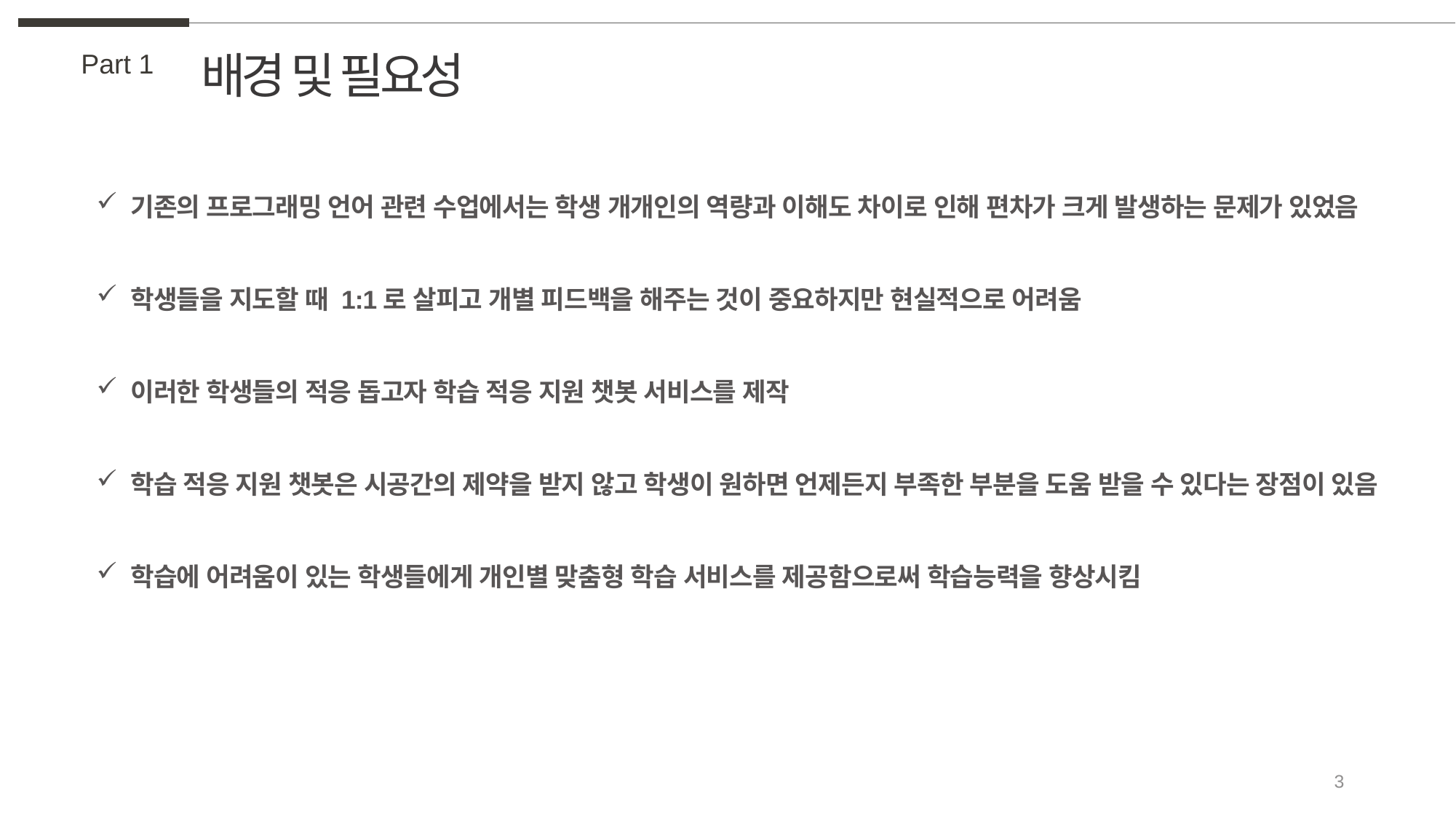

배경 및 필요성
Part 1

기존의 프로그래밍 언어 관련 수업에서는 학생 개개인의 역량과 이해도 차이로 인해 편차가 크게 발생하는 문제가 있었음

학생들을 지도할 때 1:1로 살피고 개별 피드백을 해주는 것이 중요하지만 현실적으로 어려움

이러한 학생들의 적응 돕고자 학습 적응 지원 챗봇 서비스를 제작

학습 적응 지원 챗봇은 시공간의 제약을 받지 않고 학생이 원하면 언제든지 부족한 부분을 도움 받을 수 있다는 장점이 있음

학습에 어려움이 있는 학생들에게 개인별 맞춤형 학습 서비스를 제공함으로써 학습능력을 향상시킴
3